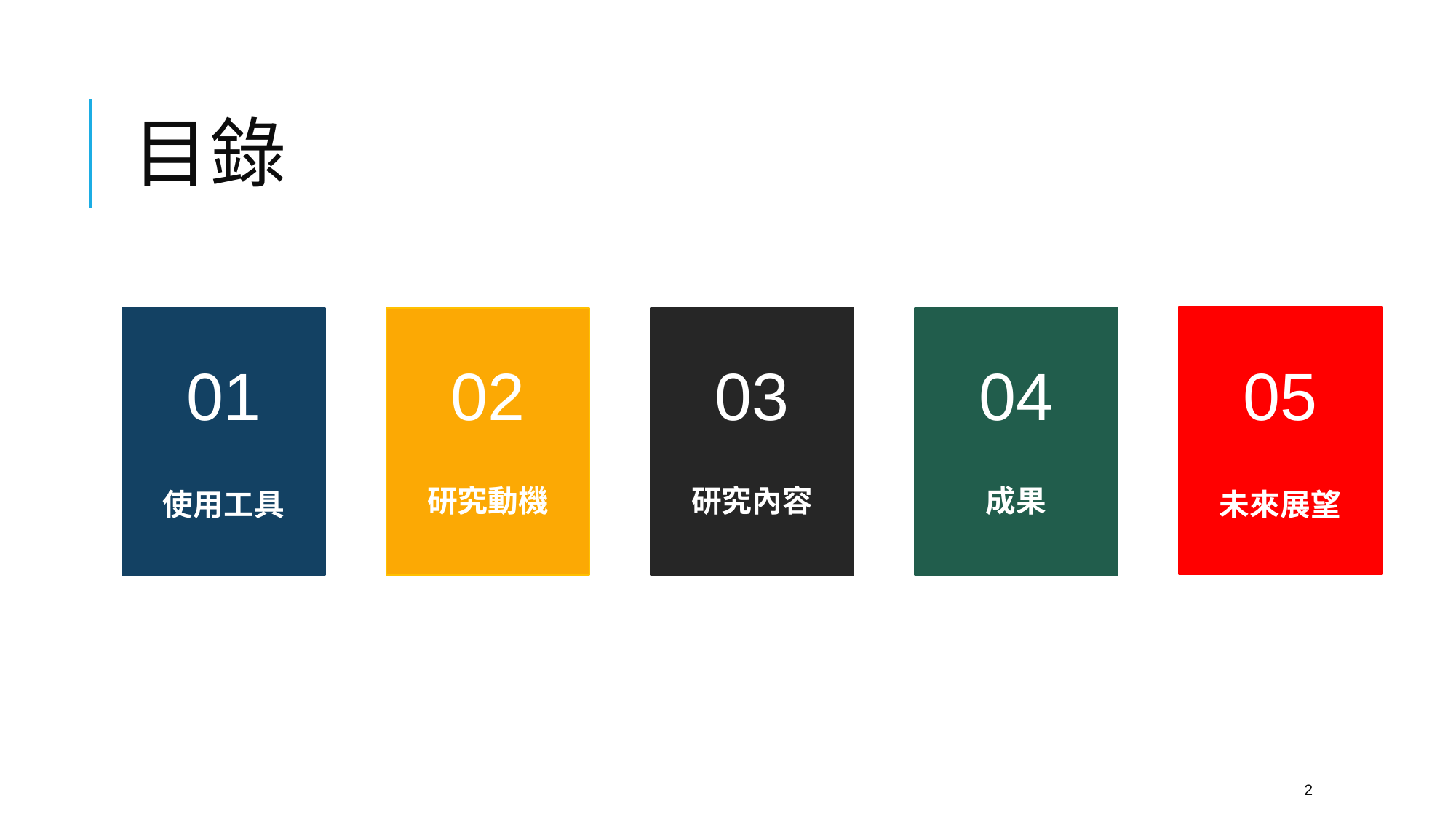

# 目錄

01

02

03

04
研究動機
研究內容
成果
使用工具
05
未來展望
2